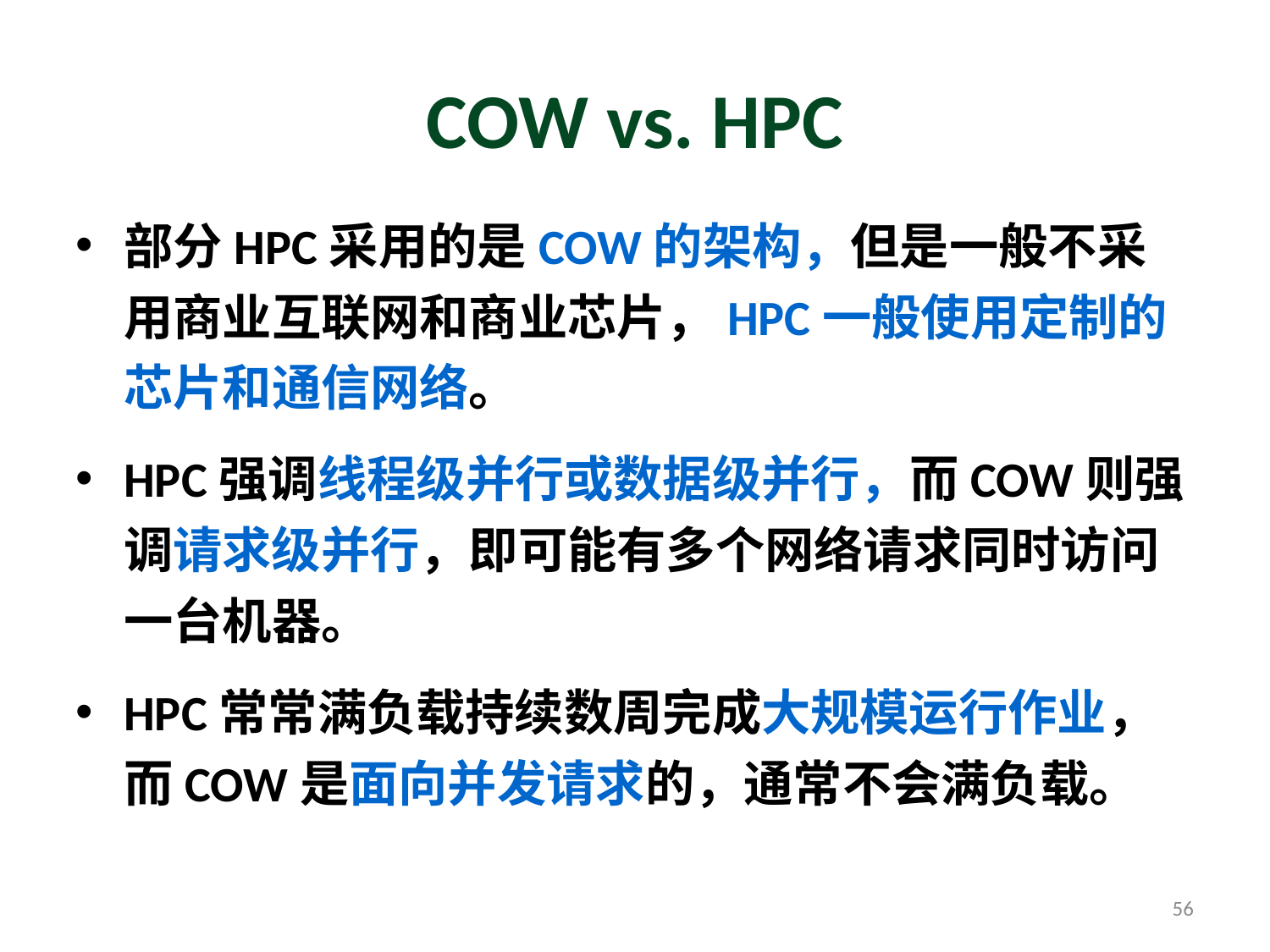

# COW vs. HPC
部分HPC采用的是COW的架构，但是一般不采用商业互联网和商业芯片，HPC一般使用定制的芯片和通信网络。
HPC强调线程级并行或数据级并行，而COW则强调请求级并行，即可能有多个网络请求同时访问一台机器。
HPC常常满负载持续数周完成大规模运行作业，而COW是面向并发请求的，通常不会满负载。

56